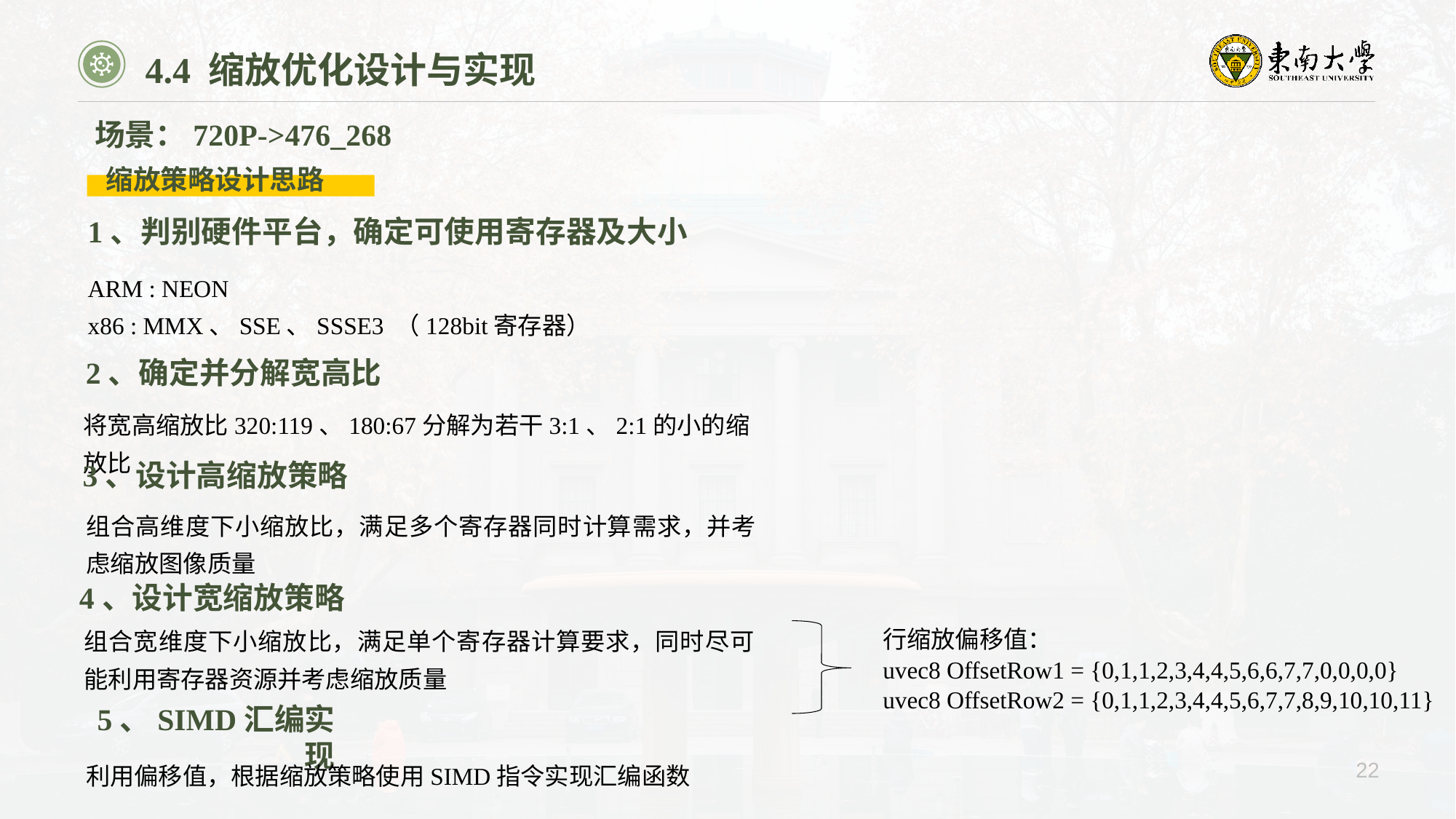

4.4 缩放优化设计与实现
场景：720P->476_268
缩放策略设计思路

1、判别硬件平台，确定可使用寄存器及大小
ARM : NEON
x86 : MMX、SSE、SSSE3 （128bit寄存器）
2、确定并分解宽高比
将宽高缩放比320:119、180:67分解为若干3:1、2:1的小的缩放比
3、设计高缩放策略
组合高维度下小缩放比，满足多个寄存器同时计算需求，并考虑缩放图像质量
4、设计宽缩放策略
组合宽维度下小缩放比，满足单个寄存器计算要求，同时尽可能利用寄存器资源并考虑缩放质量
行缩放偏移值：
uvec8 OffsetRow1 = {0,1,1,2,3,4,4,5,6,6,7,7,0,0,0,0}
uvec8 OffsetRow2 = {0,1,1,2,3,4,4,5,6,7,7,8,9,10,10,11}

5、SIMD汇编实现
利用偏移值，根据缩放策略使用SIMD指令实现汇编函数
22